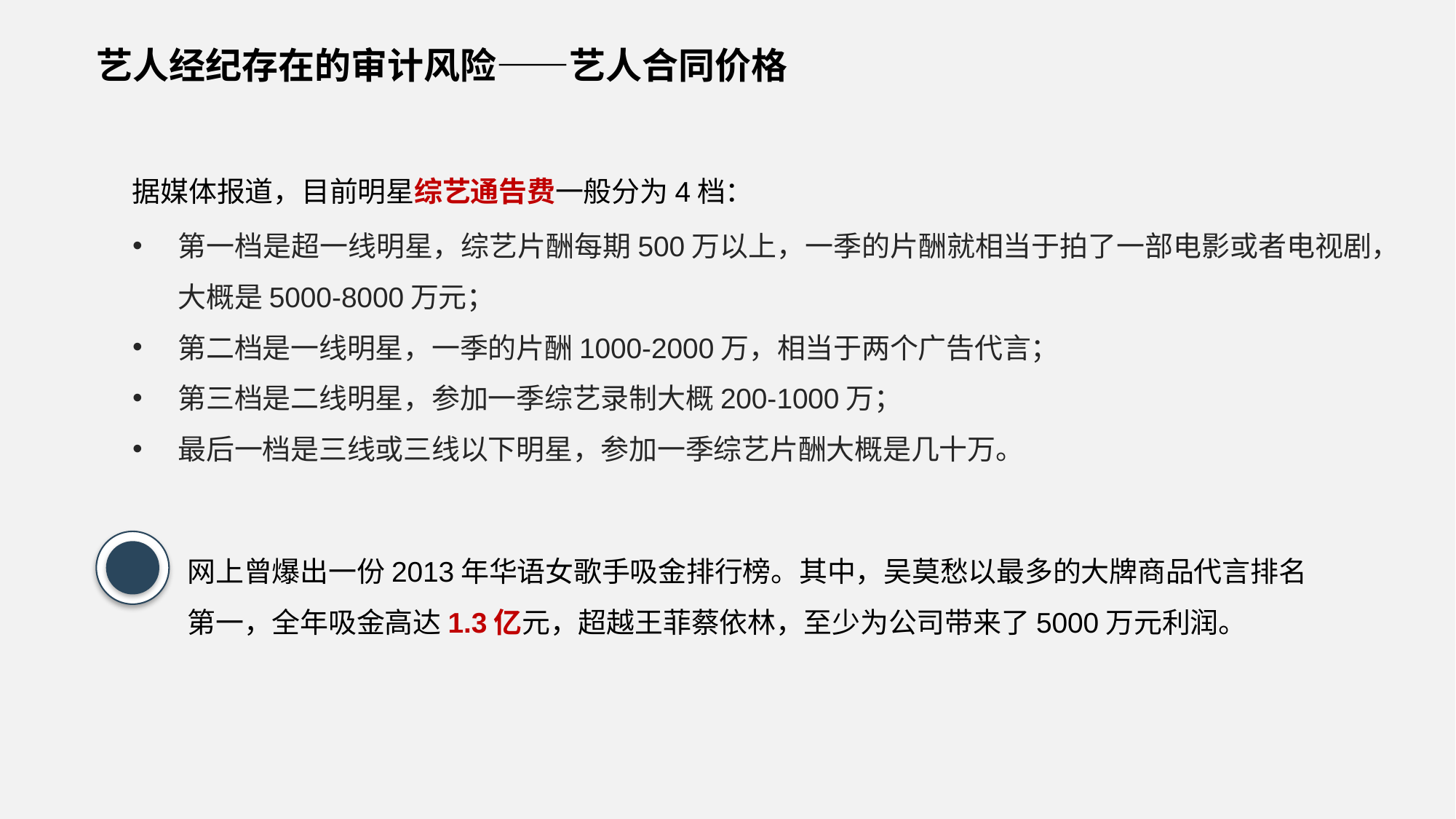

艺人经纪存在的审计风险——艺人合同价格
据媒体报道，目前明星综艺通告费一般分为4档：
第一档是超一线明星，综艺片酬每期500万以上，一季的片酬就相当于拍了一部电影或者电视剧，大概是5000-8000万元；
第二档是一线明星，一季的片酬1000-2000万，相当于两个广告代言；
第三档是二线明星，参加一季综艺录制大概200-1000万；
最后一档是三线或三线以下明星，参加一季综艺片酬大概是几十万。
网上曾爆出一份2013年华语女歌手吸金排行榜。其中，吴莫愁以最多的大牌商品代言排名第一，全年吸金高达1.3亿元，超越王菲蔡依林，至少为公司带来了5000万元利润。